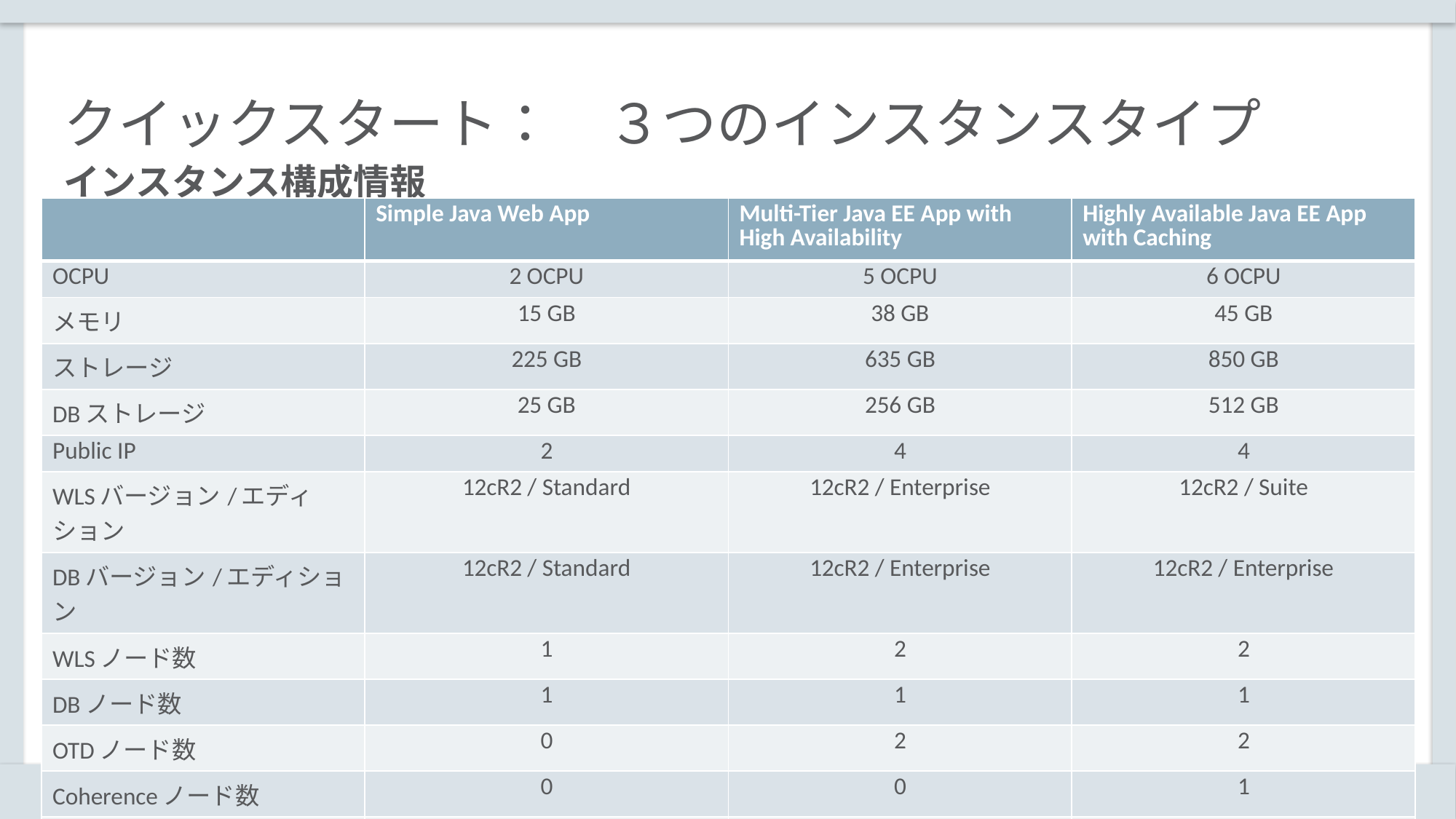

# クイックスタート：　３つのインスタンスタイプ
インスタンス構成情報
|  | Simple Java Web App | Multi-Tier Java EE App with High Availability | Highly Available Java EE App with Caching |
| --- | --- | --- | --- |
| OCPU | 2 OCPU | 5 OCPU | 6 OCPU |
| メモリ | 15 GB | 38 GB | 45 GB |
| ストレージ | 225 GB | 635 GB | 850 GB |
| DBストレージ | 25 GB | 256 GB | 512 GB |
| Public IP | 2 | 4 | 4 |
| WLSバージョン/エディション | 12cR2 / Standard | 12cR2 / Enterprise | 12cR2 / Suite |
| DBバージョン/エディション | 12cR2 / Standard | 12cR2 / Enterprise | 12cR2 / Enterprise |
| WLSノード数 | 1 | 2 | 2 |
| DBノード数 | 1 | 1 | 1 |
| OTDノード数 | 0 | 2 | 2 |
| Coherenceノード数 | 0 | 0 | 1 |
| バックアップ | 無し | 無し | 無し |
76